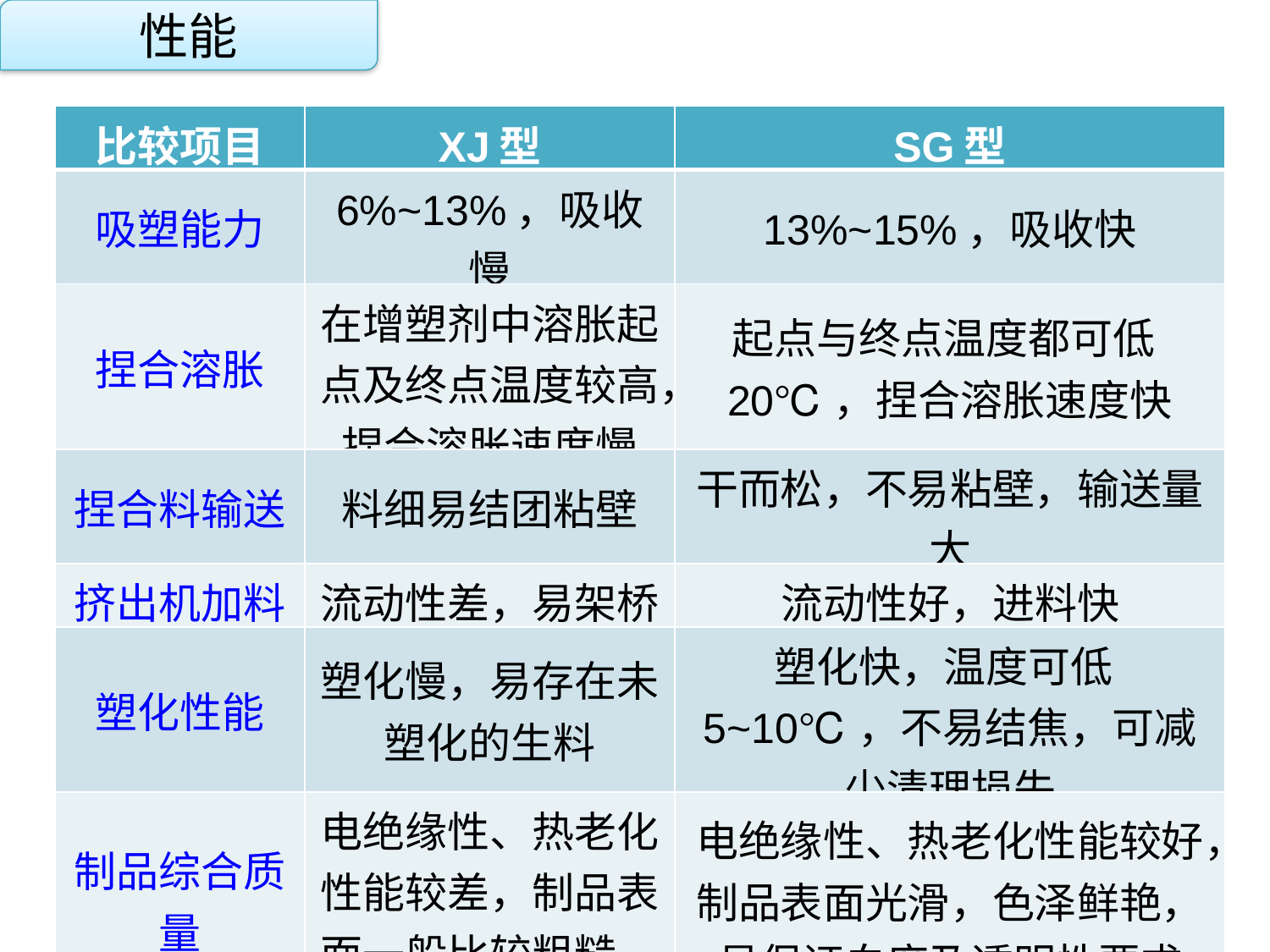

性能
| 比较项目 | XJ型 | SG型 |
| --- | --- | --- |
| 吸塑能力 | 6%~13%，吸收慢 | 13%~15%，吸收快 |
| 捏合溶胀 | 在增塑剂中溶胀起点及终点温度较高，捏合溶胀速度慢 | 起点与终点温度都可低20℃，捏合溶胀速度快 |
| 捏合料输送 | 料细易结团粘壁 | 干而松，不易粘壁，输送量大 |
| 挤出机加料 | 流动性差，易架桥 | 流动性好，进料快 |
| 塑化性能 | 塑化慢，易存在未塑化的生料 | 塑化快，温度可低5~10℃，不易结焦，可减少清理损失 |
| 制品综合质量 | 电绝缘性、热老化性能较差，制品表面一般比较粗糙，色泽不鲜艳 | 电绝缘性、热老化性能较好，制品表面光滑，色泽鲜艳，易保证白度及透明性要求 |
点击添加文本
点击添加文本
点击添加文本
点击添加文本